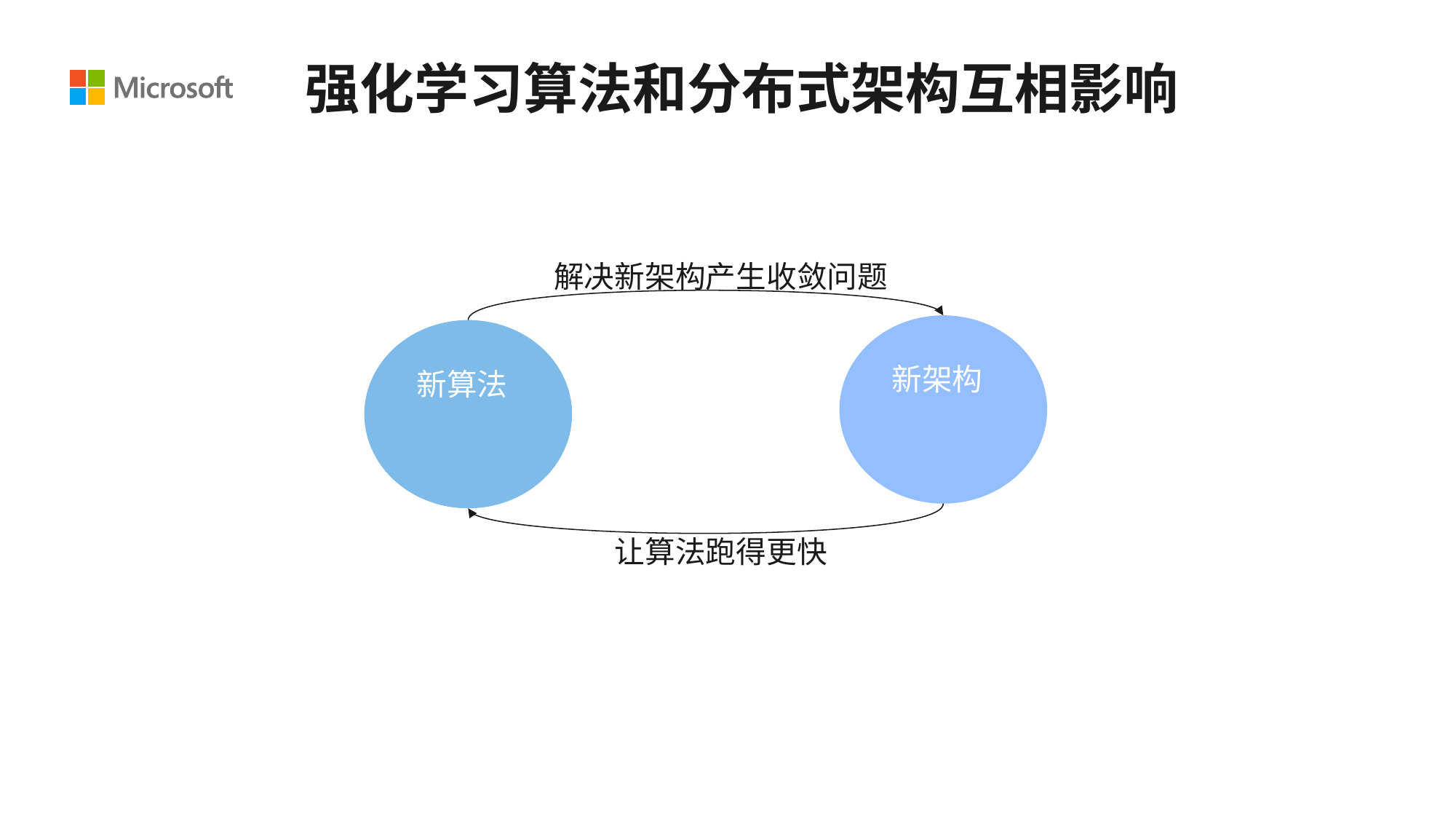

# 强化学习算法和分布式架构互相影响
解决新架构产生收敛问题
新架构
新算法
让算法跑得更快